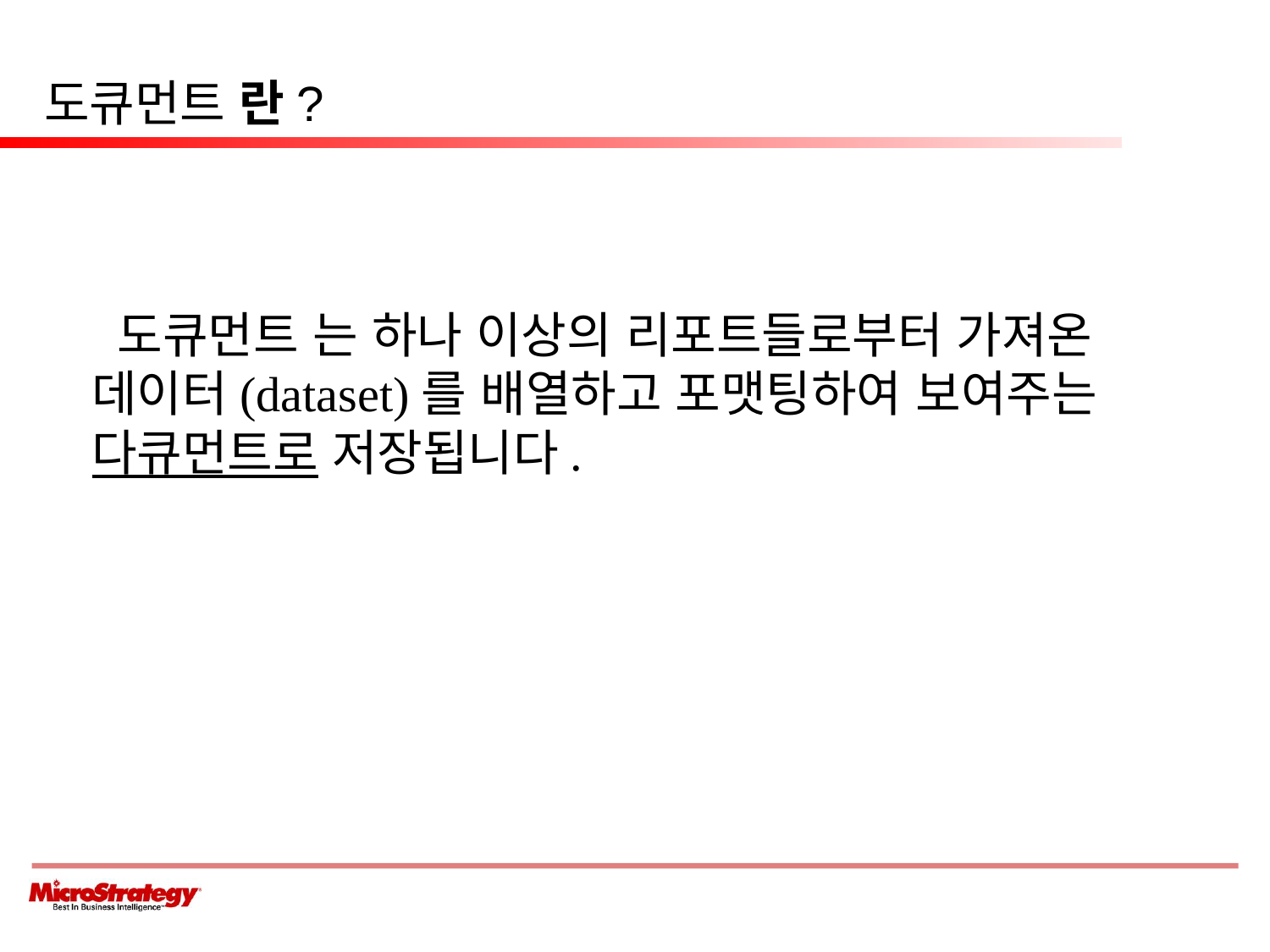

# 도큐먼트 란?

	 도큐먼트 는 하나 이상의 리포트들로부터 가져온 데이터(dataset)를 배열하고 포맷팅하여 보여주는 다큐먼트로 저장됩니다.